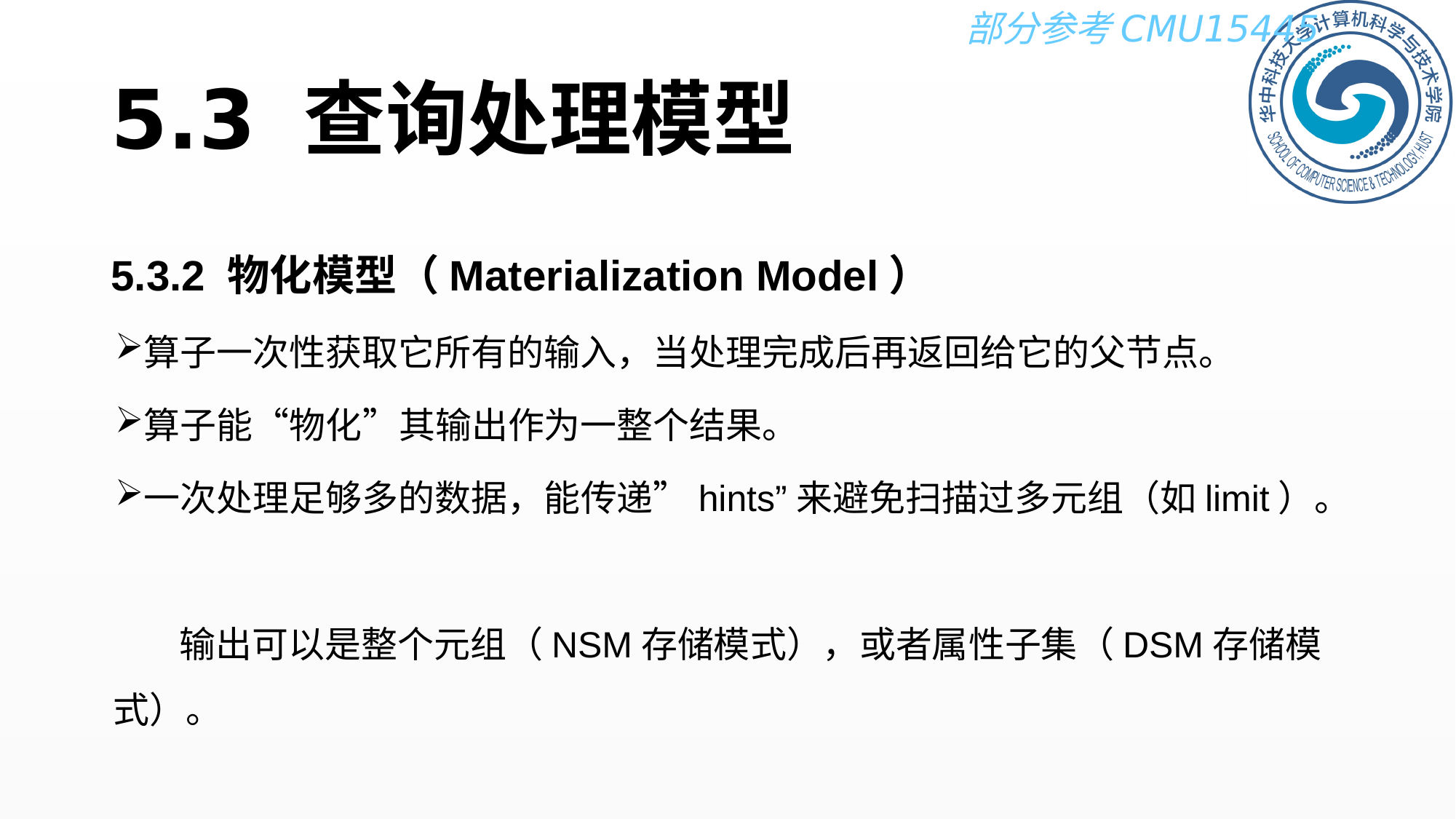

# 5.3 查询处理模型
5.3.2 物化模型（Materialization Model）
算子一次性获取它所有的输入，当处理完成后再返回给它的父节点。
算子能“物化”其输出作为一整个结果。
一次处理足够多的数据，能传递”hints”来避免扫描过多元组（如limit）。

       输出可以是整个元组（NSM存储模式），或者属性子集（DSM存储模式）。

145